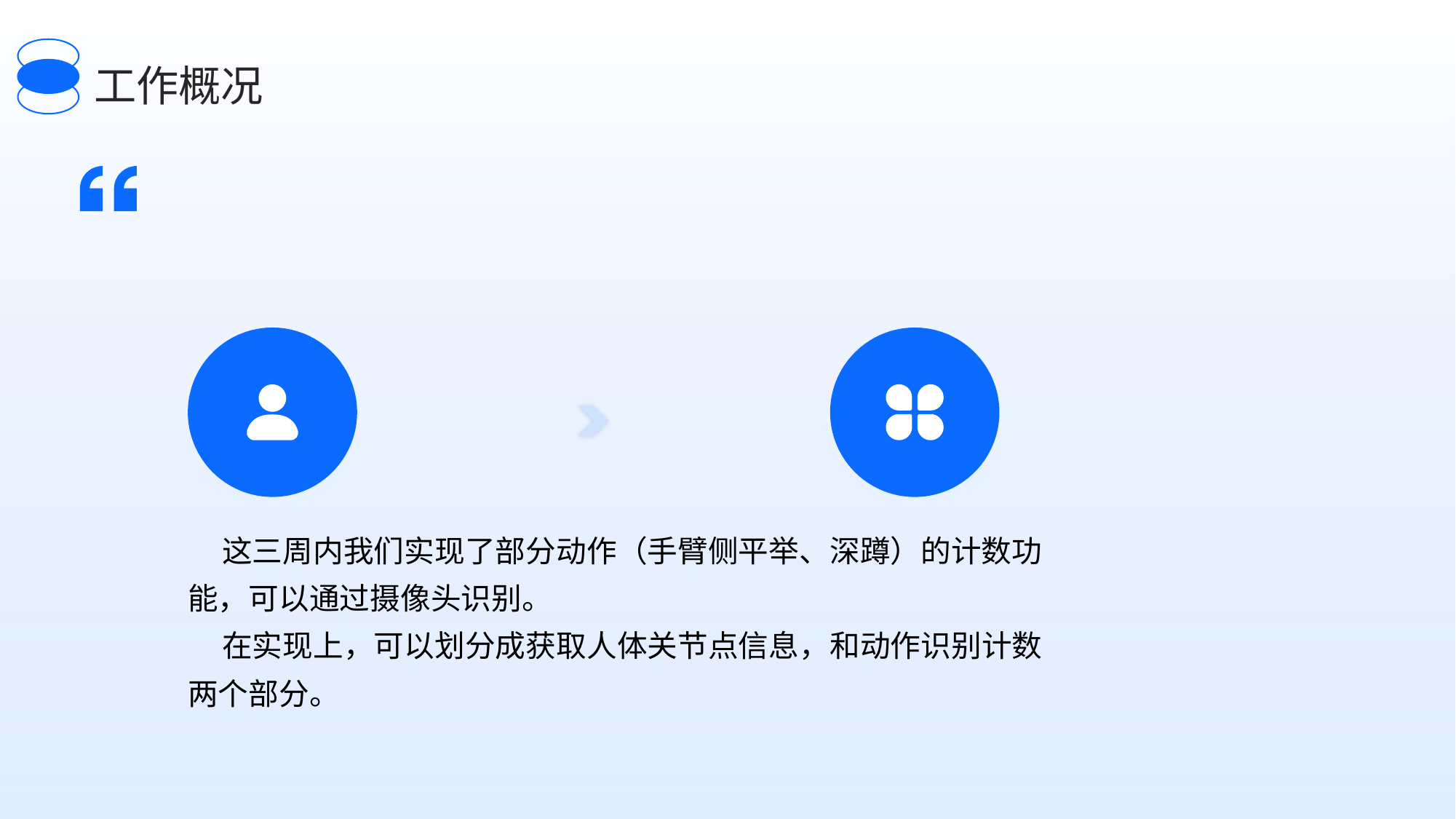

工作概况

    这三周内我们实现了部分动作（手臂侧平举、深蹲）的计数功能，可以通过摄像头识别。
    在实现上，可以划分成获取人体关节点信息，和动作识别计数两个部分。